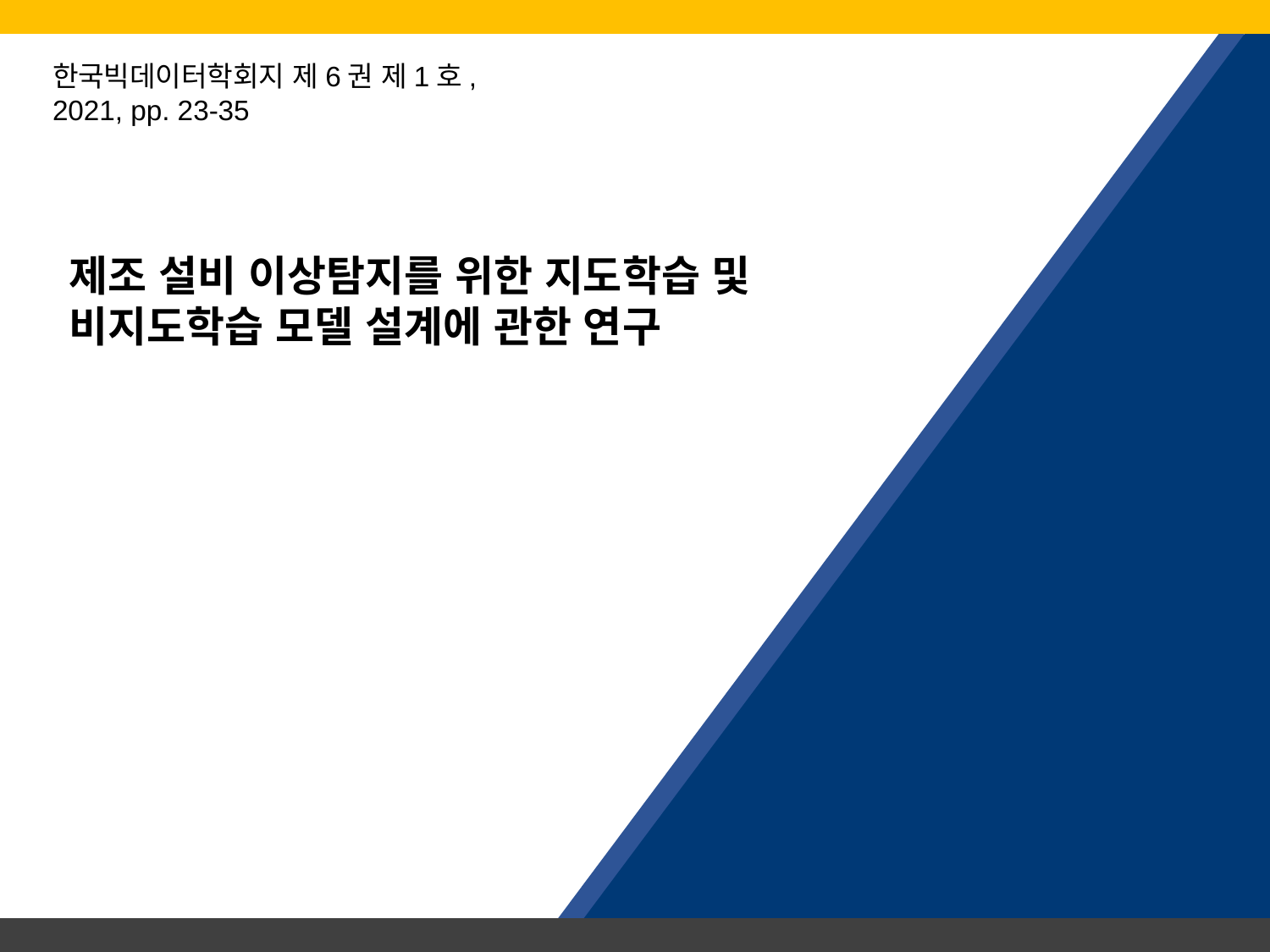

한국빅데이터학회지 제6권 제1호, 2021, pp. 23-35
제조 설비 이상탐지를 위한 지도학습 및 비지도학습 모델 설계에 관한 연구